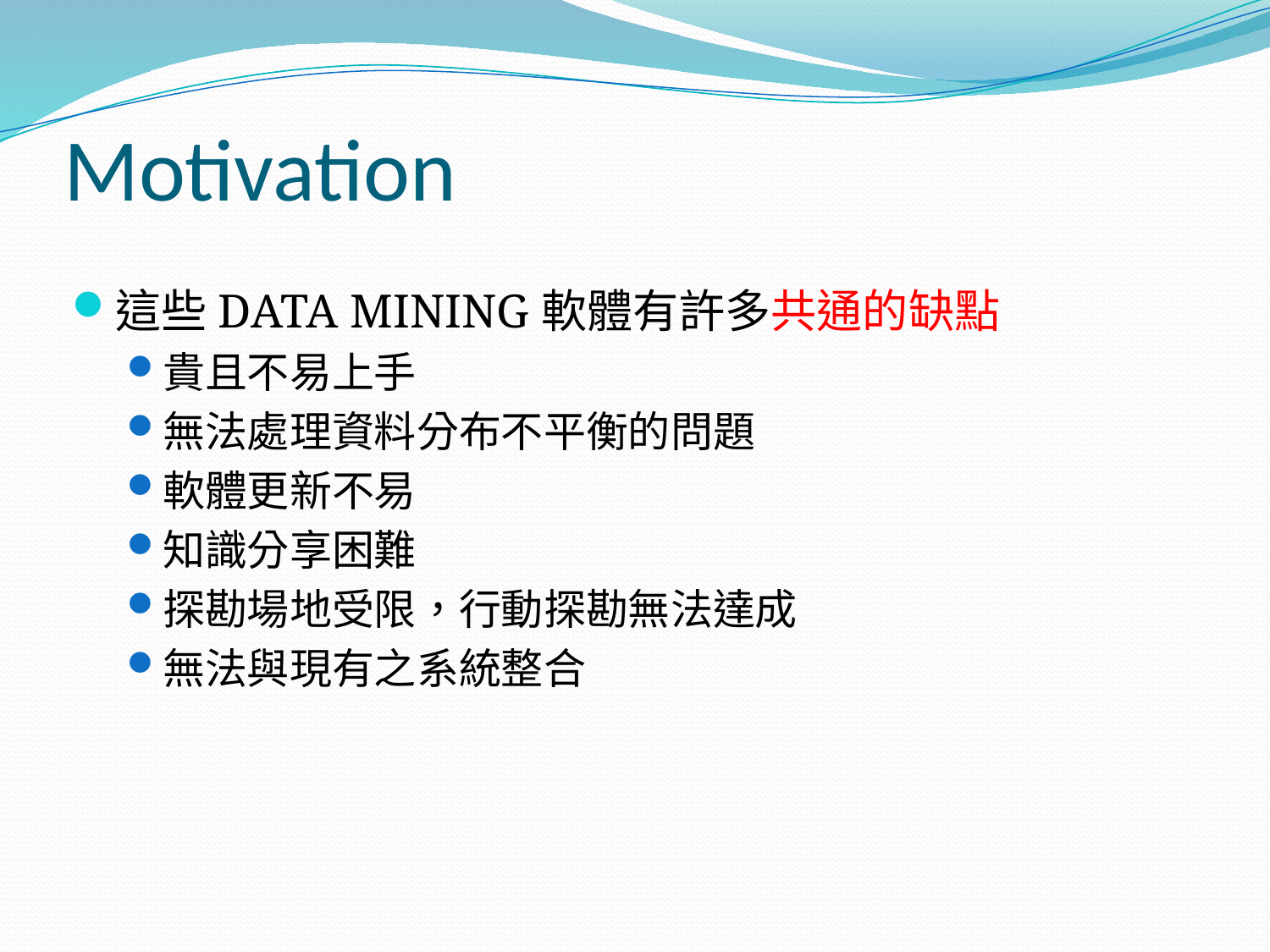

# Motivation
這些DATA MINING軟體有許多共通的缺點
貴且不易上手
無法處理資料分布不平衡的問題
軟體更新不易
知識分享困難
探勘場地受限，行動探勘無法達成
無法與現有之系統整合